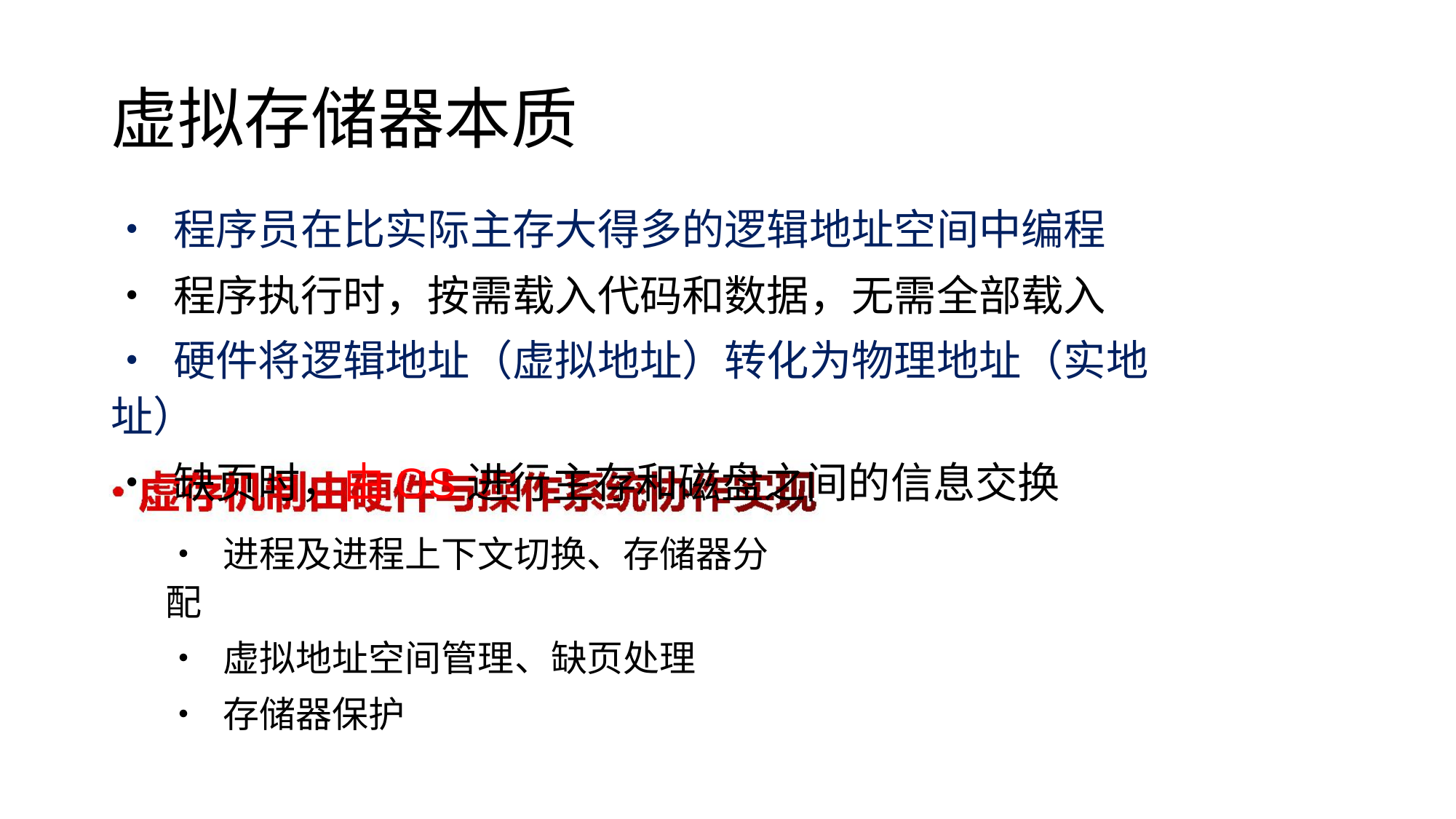

虚拟存储器本质
• 程序员在比实际主存大得多的逻辑地址空间中编程
• 程序执行时，按需载入代码和数据，无需全部载入
• 硬件将逻辑地址（虚拟地址）转化为物理地址（实地址）
• 缺页时，由OS进行主存和磁盘之间的信息交换
• 进程及进程上下文切换、存储器分配
• 虚拟地址空间管理、缺页处理
• 存储器保护